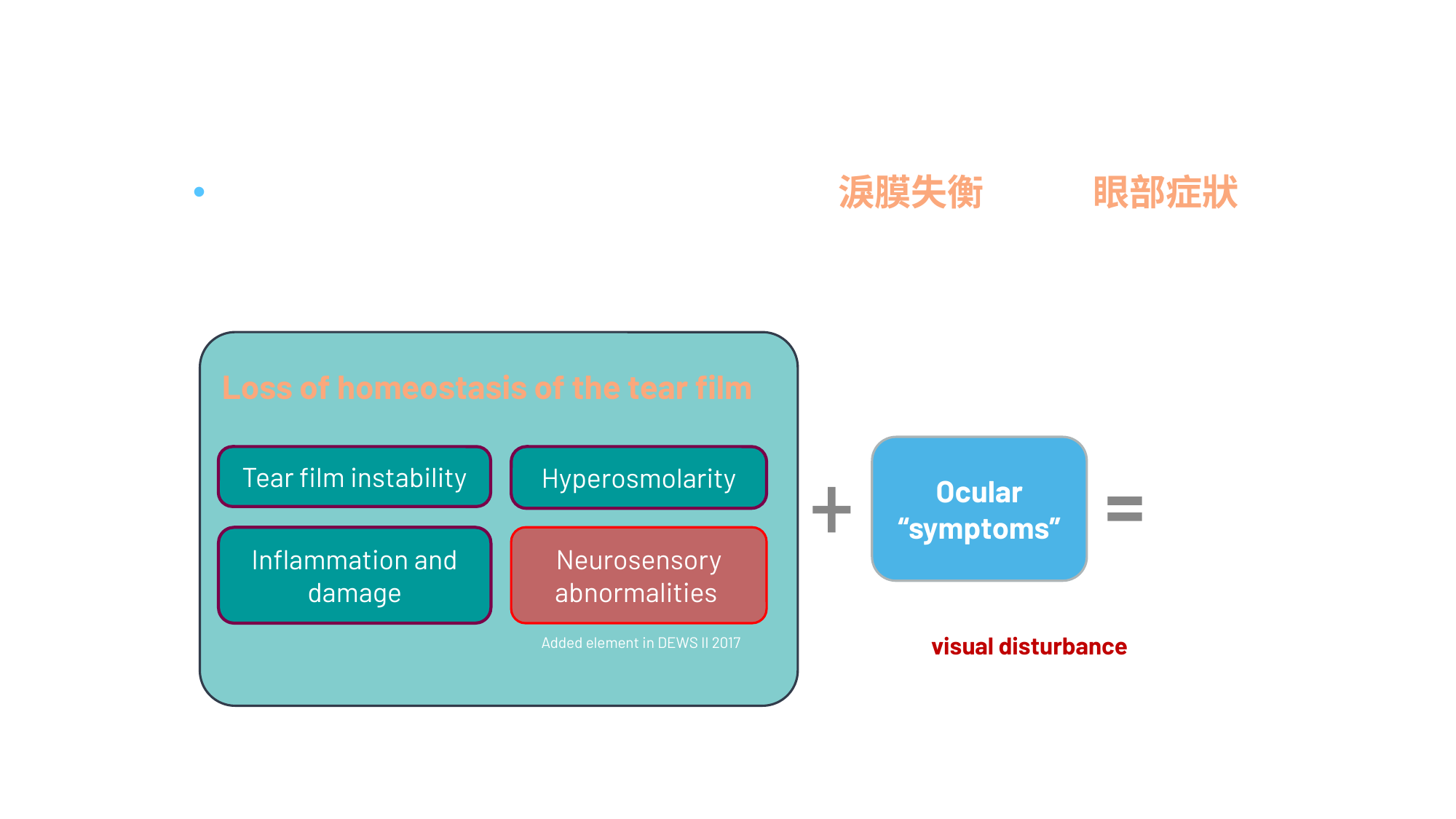

# 何謂乾眼症？ (TFOS DEWS II 2017)
乾眼症為眼表的多因素疾病。其特徵為淚膜失衡，伴隨眼部症狀；淚膜失衡的病因為淚膜不穩定、高滲透壓、眼表受損與發炎以及感覺神經異常。

Loss of homeostasis of the tear film
Ocular “symptoms”
Hyperosmolarity
Tear film instability
DED

Inflammation and damage
Neurosensory
abnormalities
Patient-reported experiences including visual disturbance
Added element in DEWS II 2017
Ocul Surf. 2017 Jul;15(3):276-283. doi:10.1016/j.jtos.2017.05.008.